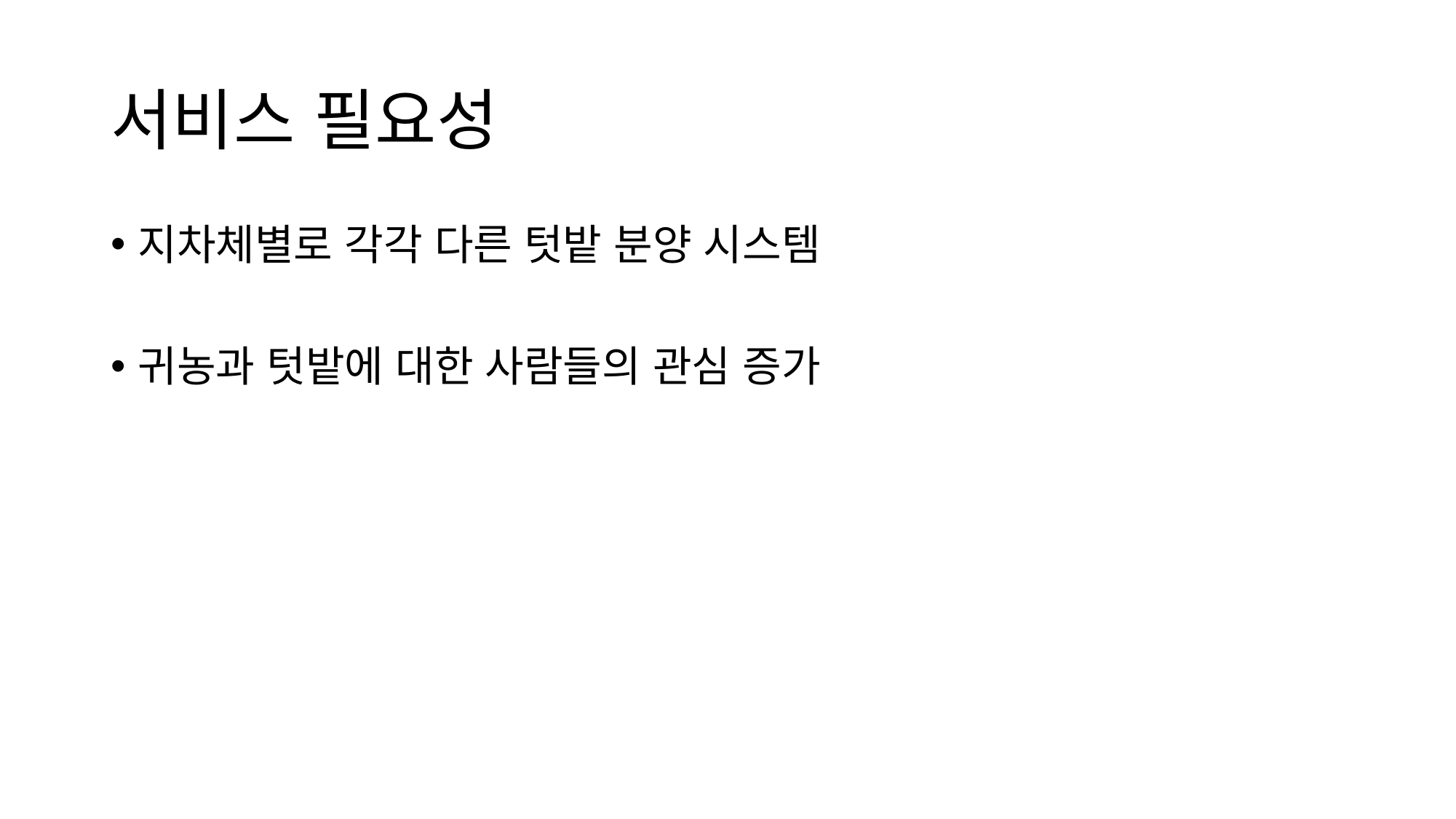

# 서비스 필요성
지차체별로 각각 다른 텃밭 분양 시스템

귀농과 텃밭에 대한 사람들의 관심 증가